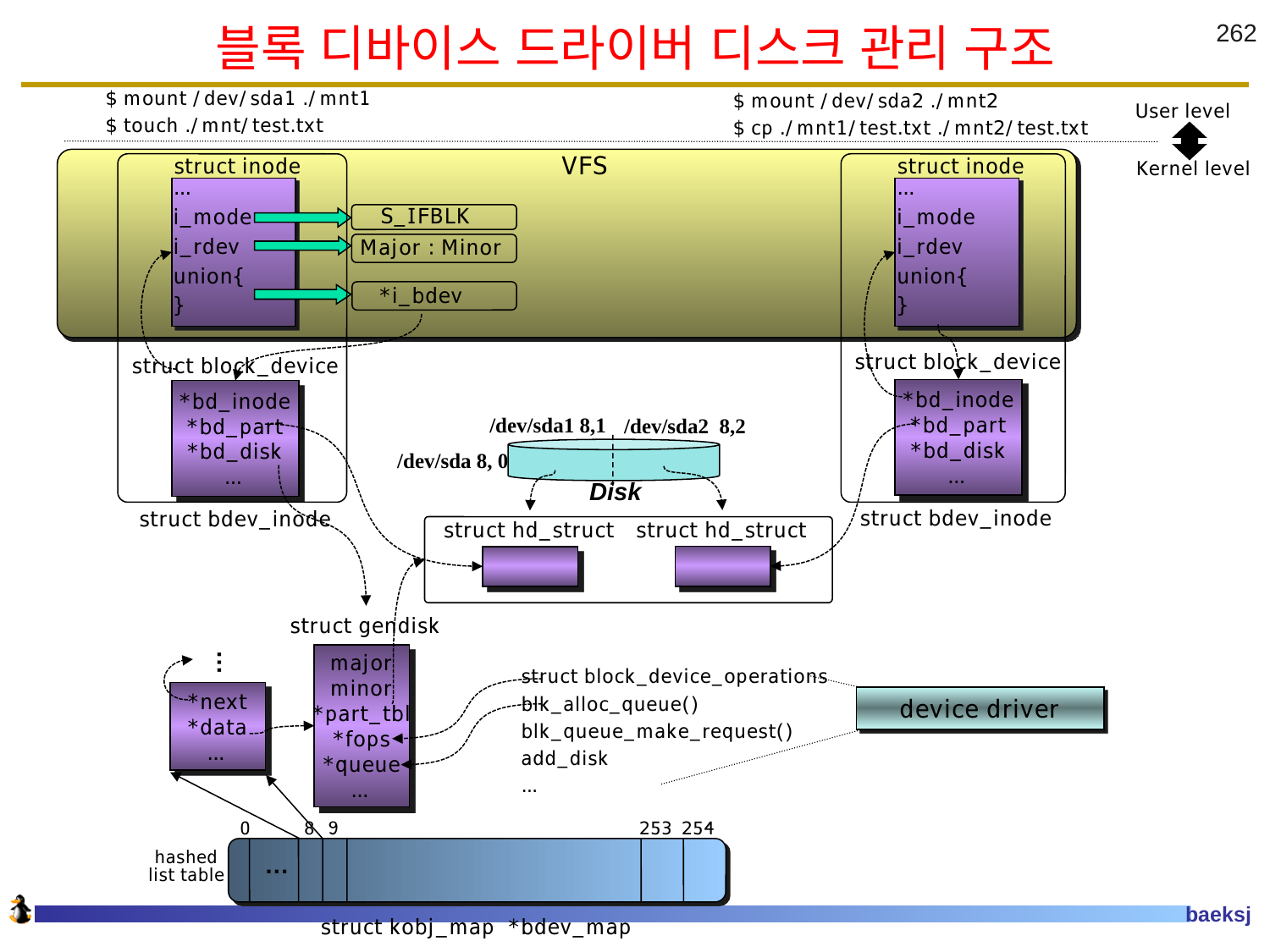

# 블록 디바이스 드라이버 디스크 관리 구조
262
$ mount /dev/sda1 ./mnt1
$ touch ./mnt/test.txt
$ mount /dev/sda2 ./mnt2
$ cp ./mnt1/test.txt ./mnt2/test.txt
User level

VFS
struct inode
struct inode

Kernel level

…
i_mode
i_rdev
union{
}
…
i_mode
i_rdev
union{
}

S_IFBLK

Major : Minor

*i_bdev

struct block_device
struct block_device

*bd_inode
*bd_part
*bd_disk
…
*bd_inode
*bd_part
*bd_disk
…
/dev/sda1 8,1
/dev/sda2  8,2

/dev/sda 8, 0
Disk
struct bdev_inode
struct bdev_inode
struct hd_struct
struct hd_struct

struct gendisk

…
major
minor
*part_tbl
*fops
*queue
…
struct block_device_operations
blk_alloc_queue()
blk_queue_make_request()
add_disk
…

*next
*data
…

device driver

0
8
9
253
254

…
hashed
list table
struct kobj_map  *bdev_map